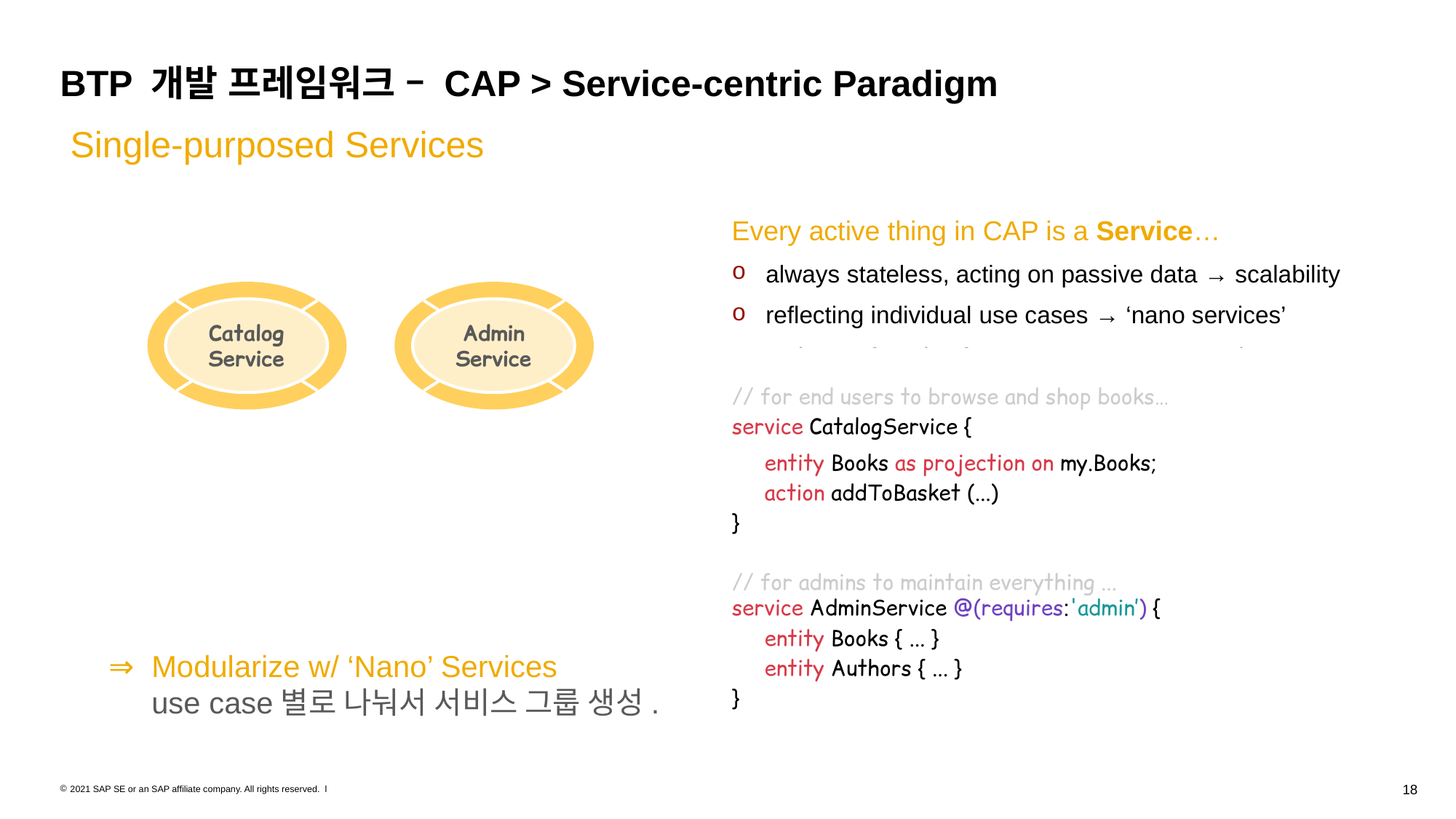

# BTP 개발 프레임워크 – CAP > Service-centric Paradigm
 Single-purposed Services
Every active thing in CAP is a Service…
always stateless, acting on passive data → scalability
reflecting individual use cases → ‘nano services’
acting as facades for consumers to access data
including technical/framework services in CAP
exchanging messages via uniform APIs
synchronously as well as asynchronously
locally as well as remotely (via proxies) …

Catalog Service

Admin Service

// for end users to browse and shop books…
service CatalogService {
entity Books as projection on my.Books;
action addToBasket (...)
}

// for admins to maintain everything ...
service AdminService @(requires:'admin’) {
entity Books { ... }
entity Authors { ... }
}
⇒ 	Modularize w/ ‘Nano’ Services
use case별로 나눠서 서비스 그룹 생성.